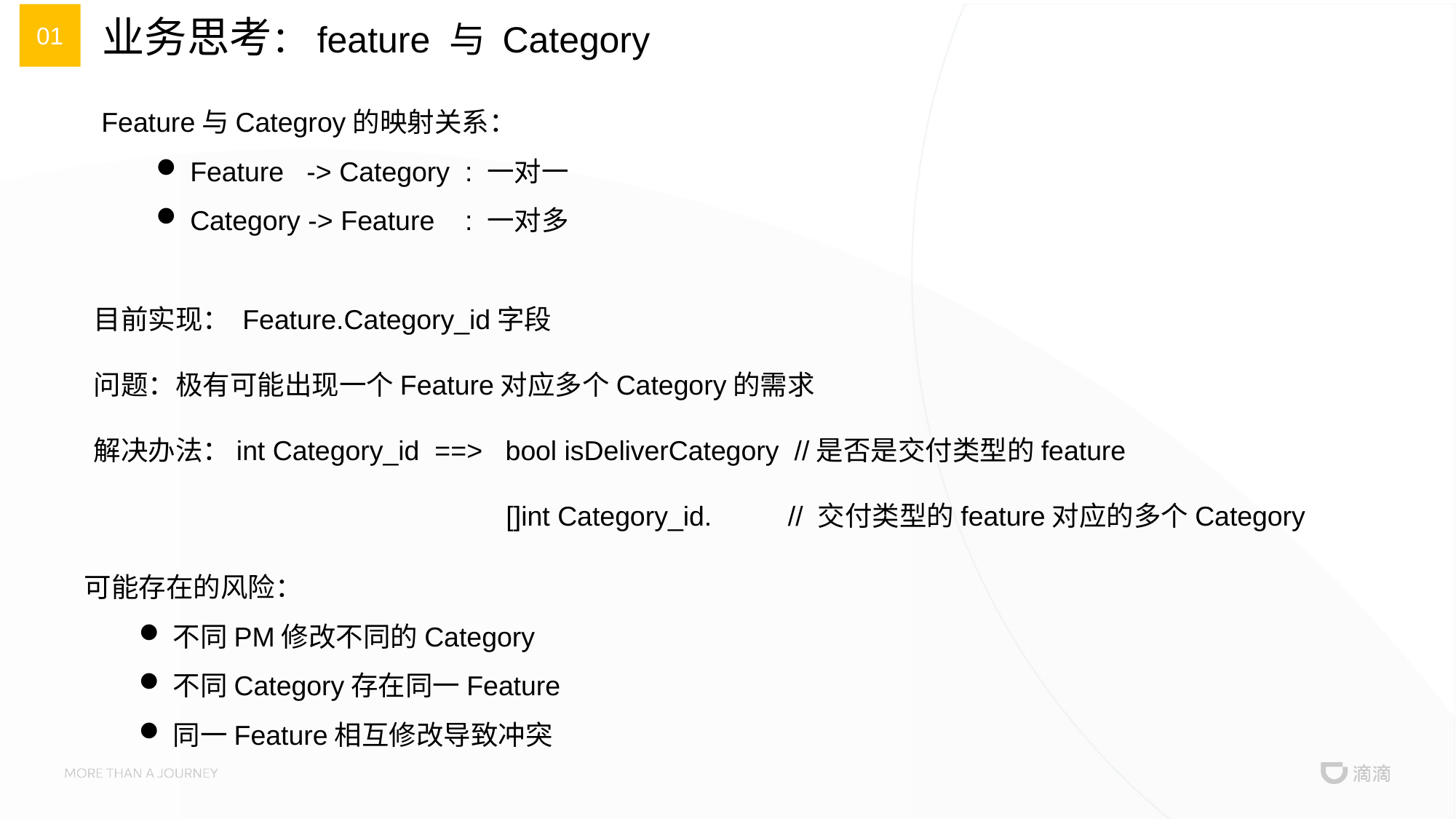

01
# 业务思考：feature 与 Category
Feature与Categroy的映射关系：
Feature   -> Category  : 一对一
Category -> Feature    : 一对多
目前实现： Feature.Category_id字段
问题：极有可能出现一个Feature对应多个Category的需求
解决办法：int Category_id  ==>   bool isDeliverCategory  //是否是交付类型的feature
                                                      []int Category_id.          // 交付类型的feature对应的多个Category
可能存在的风险：
不同PM修改不同的Category
不同Category存在同一Feature
同一Feature相互修改导致冲突